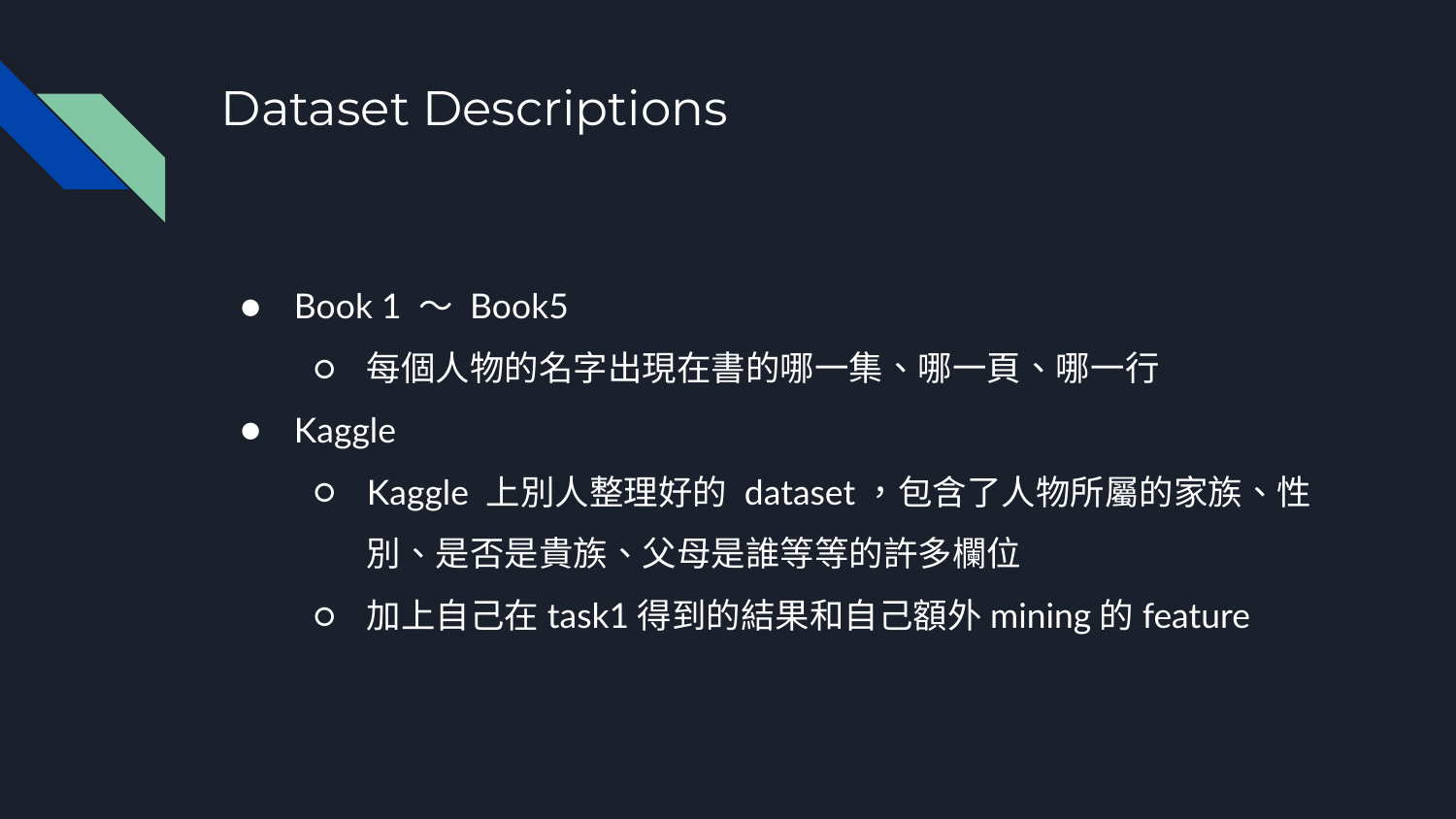

# Dataset Descriptions
Book 1 ～ Book5
每個人物的名字出現在書的哪一集、哪一頁、哪一行
Kaggle
Kaggle 上別人整理好的 dataset，包含了人物所屬的家族、性別、是否是貴族、父母是誰等等的許多欄位
加上自己在task1得到的結果和自己額外mining的feature